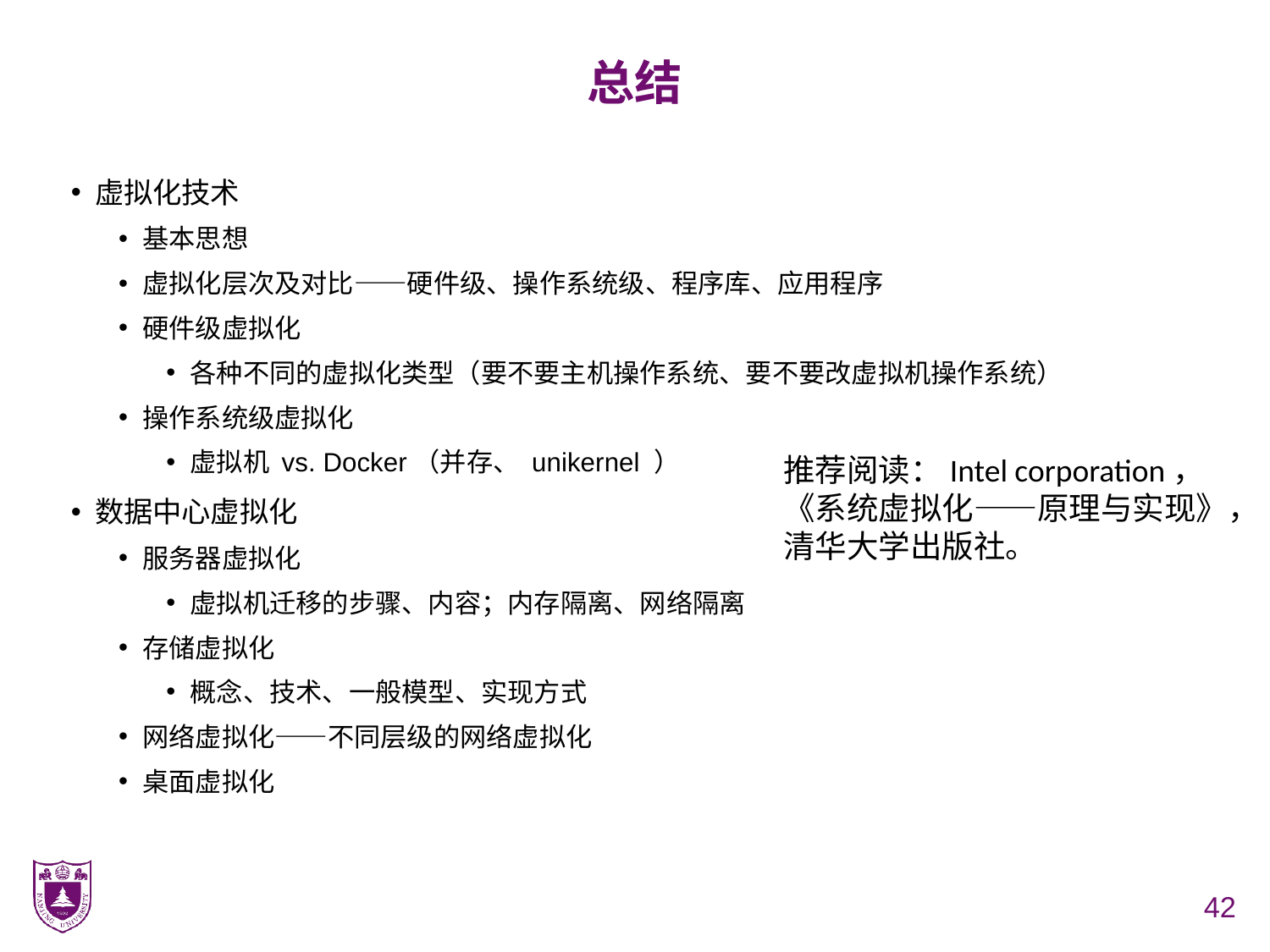

# 总结
虚拟化技术
基本思想
虚拟化层次及对比——硬件级、操作系统级、程序库、应用程序
硬件级虚拟化
各种不同的虚拟化类型（要不要主机操作系统、要不要改虚拟机操作系统）
操作系统级虚拟化
虚拟机 vs. Docker（并存、 unikernel ）
数据中心虚拟化
服务器虚拟化
虚拟机迁移的步骤、内容；内存隔离、网络隔离
存储虚拟化
概念、技术、一般模型、实现方式
网络虚拟化——不同层级的网络虚拟化
桌面虚拟化
推荐阅读：Intel corporation，
《系统虚拟化——原理与实现》，清华大学出版社。
42